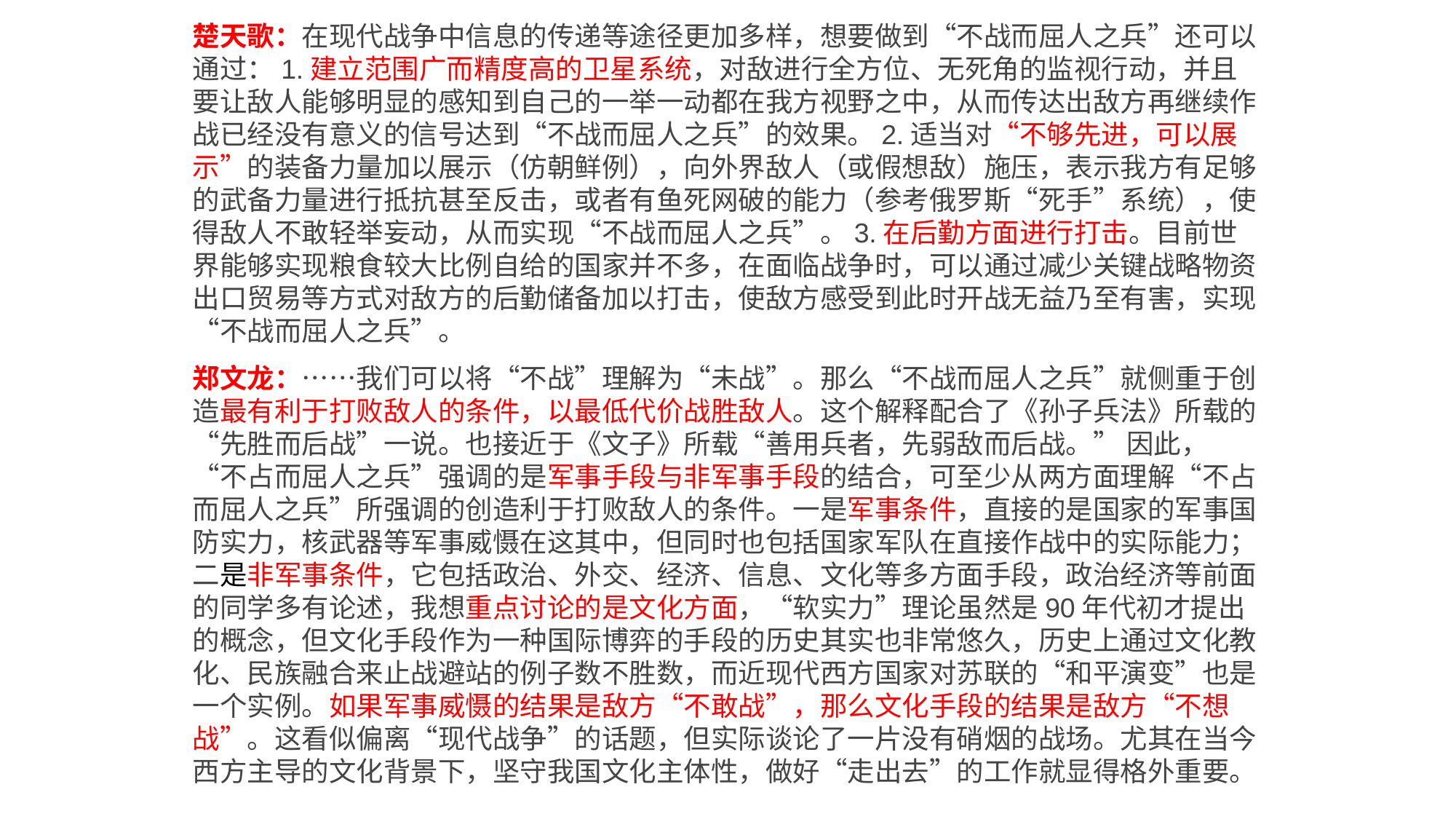

楚天歌：在现代战争中信息的传递等途径更加多样，想要做到“不战而屈人之兵”还可以通过：1.建立范围广而精度高的卫星系统，对敌进行全方位、无死角的监视行动，并且要让敌人能够明显的感知到自己的一举一动都在我方视野之中，从而传达出敌方再继续作战已经没有意义的信号达到“不战而屈人之兵”的效果。2.适当对“不够先进，可以展示”的装备力量加以展示（仿朝鲜例），向外界敌人（或假想敌）施压，表示我方有足够的武备力量进行抵抗甚至反击，或者有鱼死网破的能力（参考俄罗斯“死手”系统），使得敌人不敢轻举妄动，从而实现“不战而屈人之兵”。3.在后勤方面进行打击。目前世界能够实现粮食较大比例自给的国家并不多，在面临战争时，可以通过减少关键战略物资出口贸易等方式对敌方的后勤储备加以打击，使敌方感受到此时开战无益乃至有害，实现“不战而屈人之兵”。
郑文龙：……我们可以将“不战”理解为“未战”。那么“不战而屈人之兵”就侧重于创造最有利于打败敌人的条件，以最低代价战胜敌人。这个解释配合了《孙子兵法》所载的“先胜而后战”一说。也接近于《文子》所载“善用兵者，先弱敌而后战。” 因此，“不占而屈人之兵”强调的是军事手段与非军事手段的结合，可至少从两方面理解“不占而屈人之兵”所强调的创造利于打败敌人的条件。一是军事条件，直接的是国家的军事国防实力，核武器等军事威慑在这其中，但同时也包括国家军队在直接作战中的实际能力；二是非军事条件，它包括政治、外交、经济、信息、文化等多方面手段，政治经济等前面的同学多有论述，我想重点讨论的是文化方面，“软实力”理论虽然是90年代初才提出的概念，但文化手段作为一种国际博弈的手段的历史其实也非常悠久，历史上通过文化教化、民族融合来止战避站的例子数不胜数，而近现代西方国家对苏联的“和平演变”也是一个实例。如果军事威慑的结果是敌方“不敢战”，那么文化手段的结果是敌方“不想战”。这看似偏离“现代战争”的话题，但实际谈论了一片没有硝烟的战场。尤其在当今西方主导的文化背景下，坚守我国文化主体性，做好“走出去”的工作就显得格外重要。